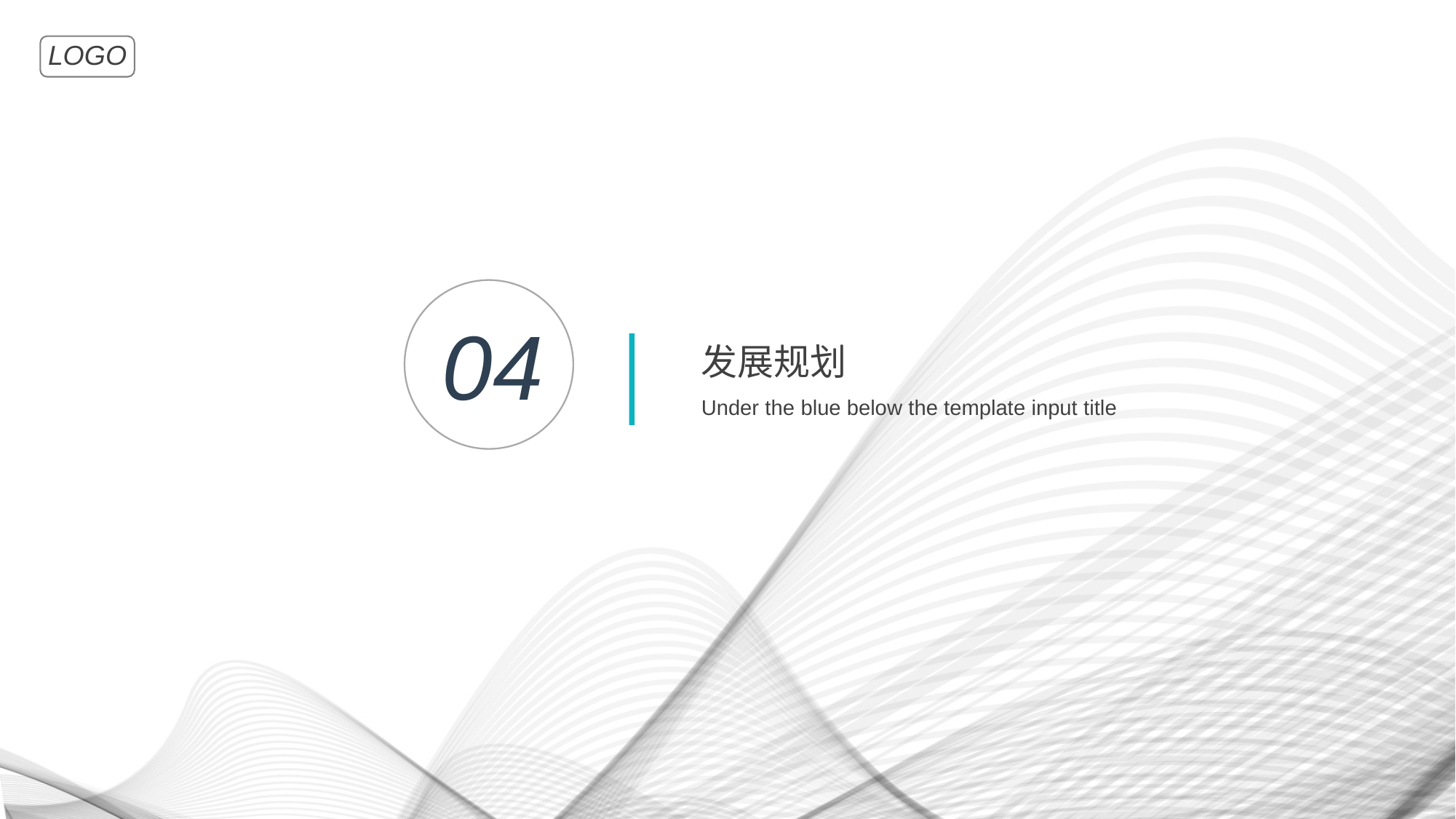

04

发展规划
Under the blue below the template input title